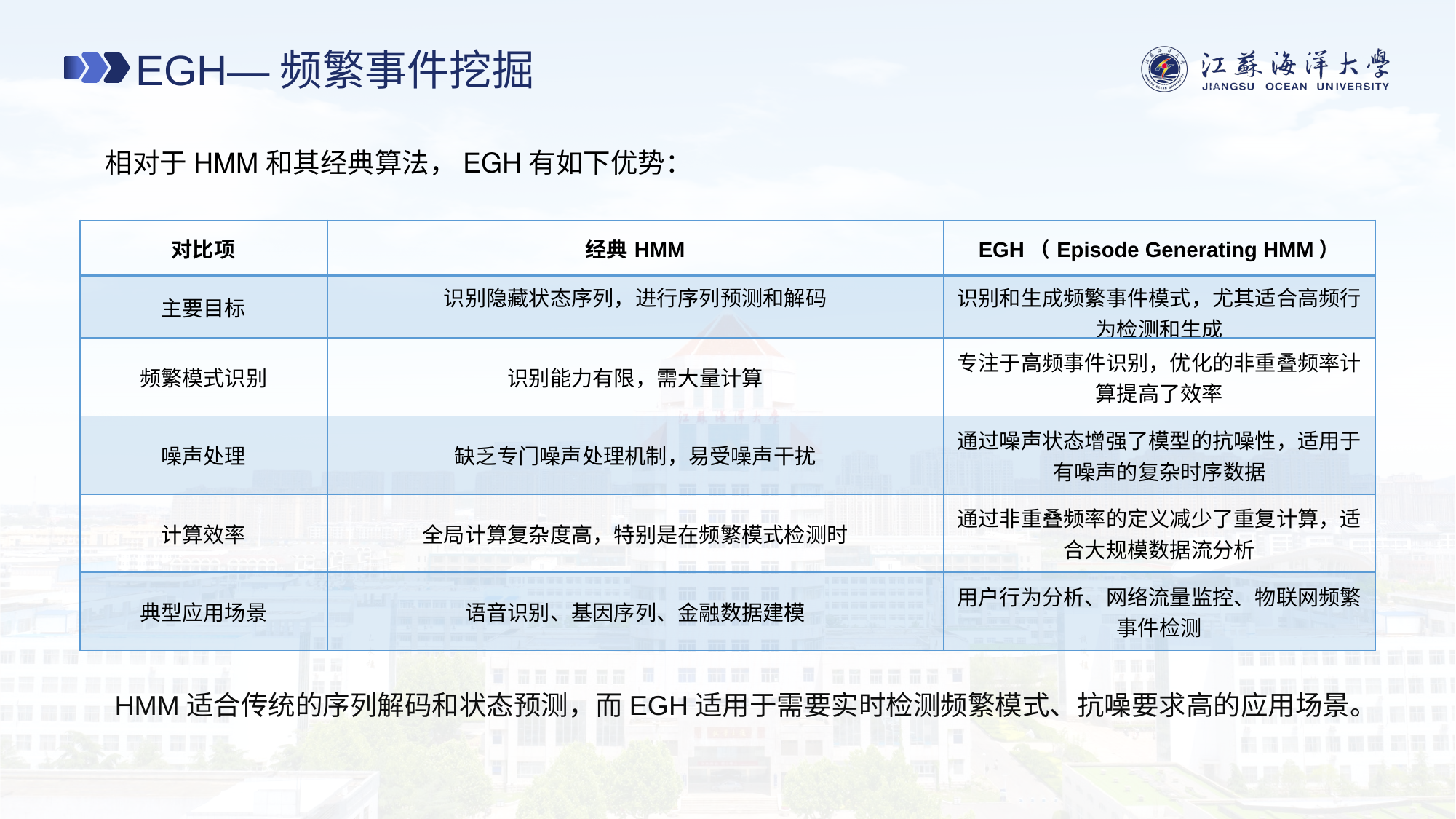

EGH—频繁事件挖掘

相对于HMM和其经典算法，EGH有如下优势：
| 对比项 | 经典HMM | EGH（Episode Generating HMM） |
| --- | --- | --- |
| 主要目标 | 识别隐藏状态序列，进行序列预测和解码 | 识别和生成频繁事件模式，尤其适合高频行为检测和生成 |
| 频繁模式识别 | 识别能力有限，需大量计算 | 专注于高频事件识别，优化的非重叠频率计算提高了效率 |
| 噪声处理 | 缺乏专门噪声处理机制，易受噪声干扰 | 通过噪声状态增强了模型的抗噪性，适用于有噪声的复杂时序数据 |
| 计算效率 | 全局计算复杂度高，特别是在频繁模式检测时 | 通过非重叠频率的定义减少了重复计算，适合大规模数据流分析 |
| 典型应用场景 | 语音识别、基因序列、金融数据建模 | 用户行为分析、网络流量监控、物联网频繁事件检测 |

HMM适合传统的序列解码和状态预测，而EGH适用于需要实时检测频繁模式、抗噪要求高的应用场景。